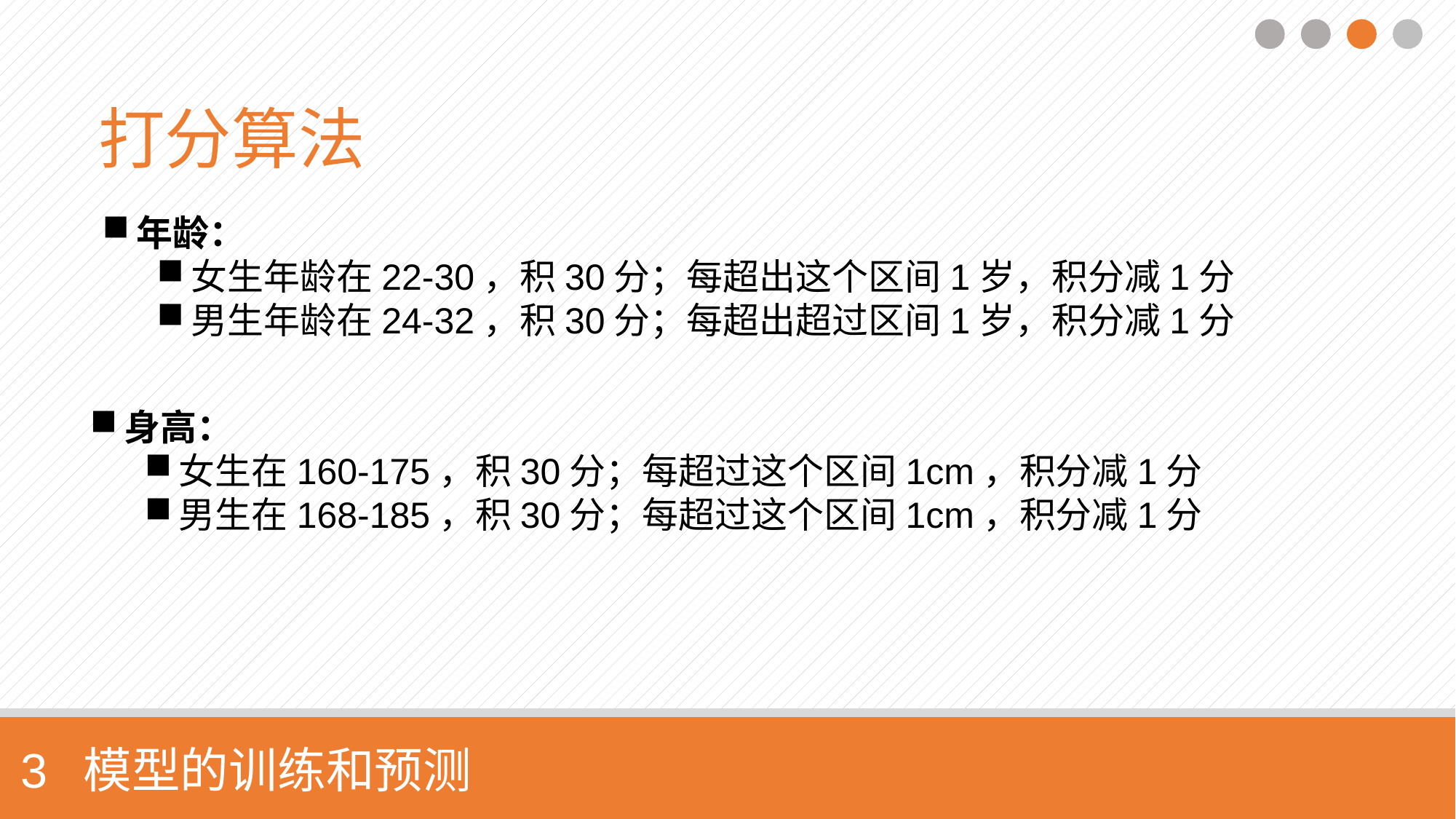

打分算法
年龄：
女生年龄在22-30，积30分；每超出这个区间1岁，积分减1分
男生年龄在24-32，积30分；每超出超过区间1岁，积分减1分
身高：
女生在160-175，积30分；每超过这个区间1cm，积分减1分
男生在168-185，积30分；每超过这个区间1cm，积分减1分

3  模型的训练和预测